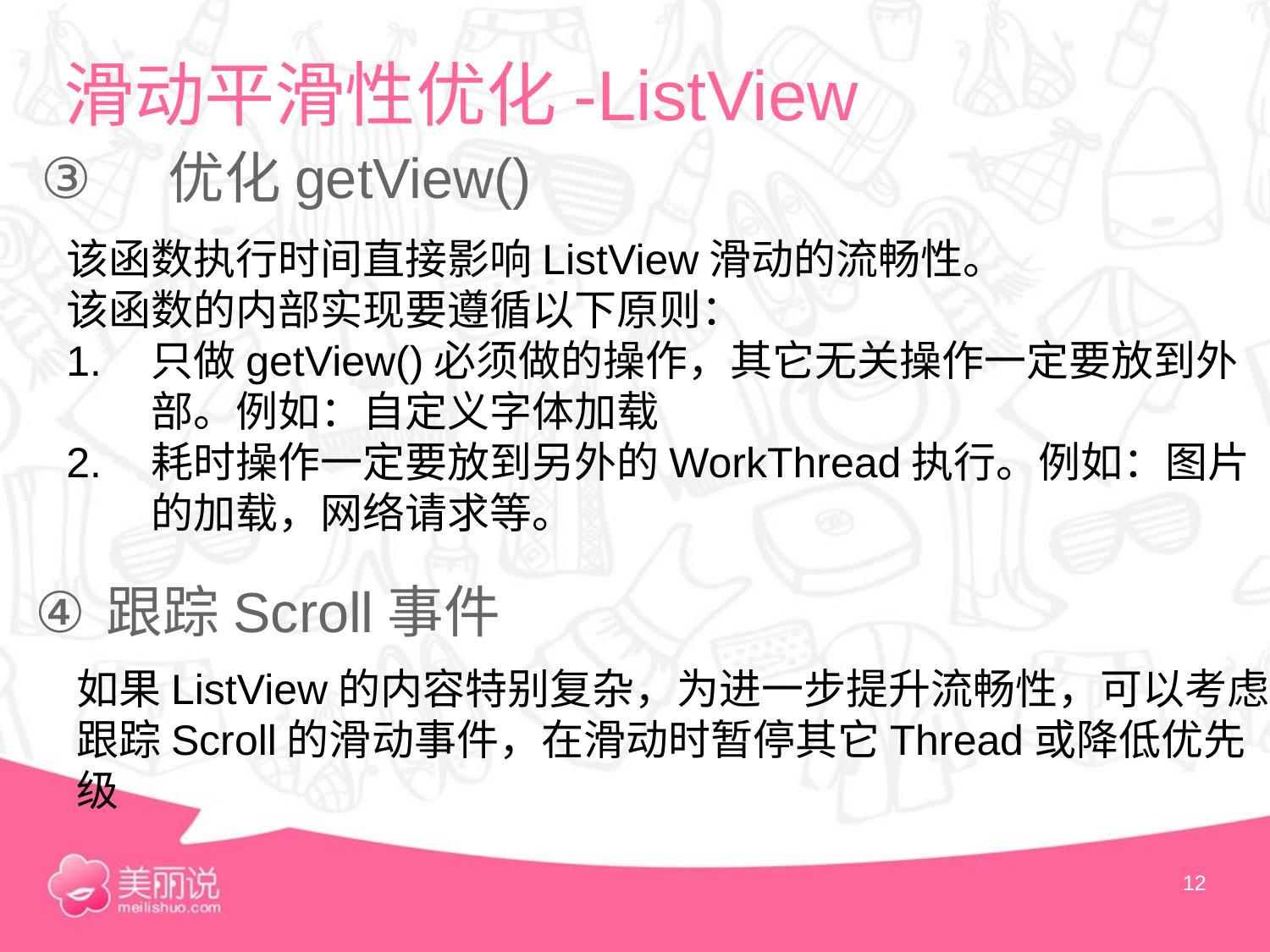

# 滑动平滑性优化-ListView
优化getView()
该函数执行时间直接影响ListView滑动的流畅性。
该函数的内部实现要遵循以下原则：
只做getView()必须做的操作，其它无关操作一定要放到外部。例如：自定义字体加载
耗时操作一定要放到另外的WorkThread执行。例如：图片的加载，网络请求等。
跟踪Scroll事件
如果ListView的内容特别复杂，为进一步提升流畅性，可以考虑跟踪Scroll的滑动事件，在滑动时暂停其它Thread或降低优先级
12